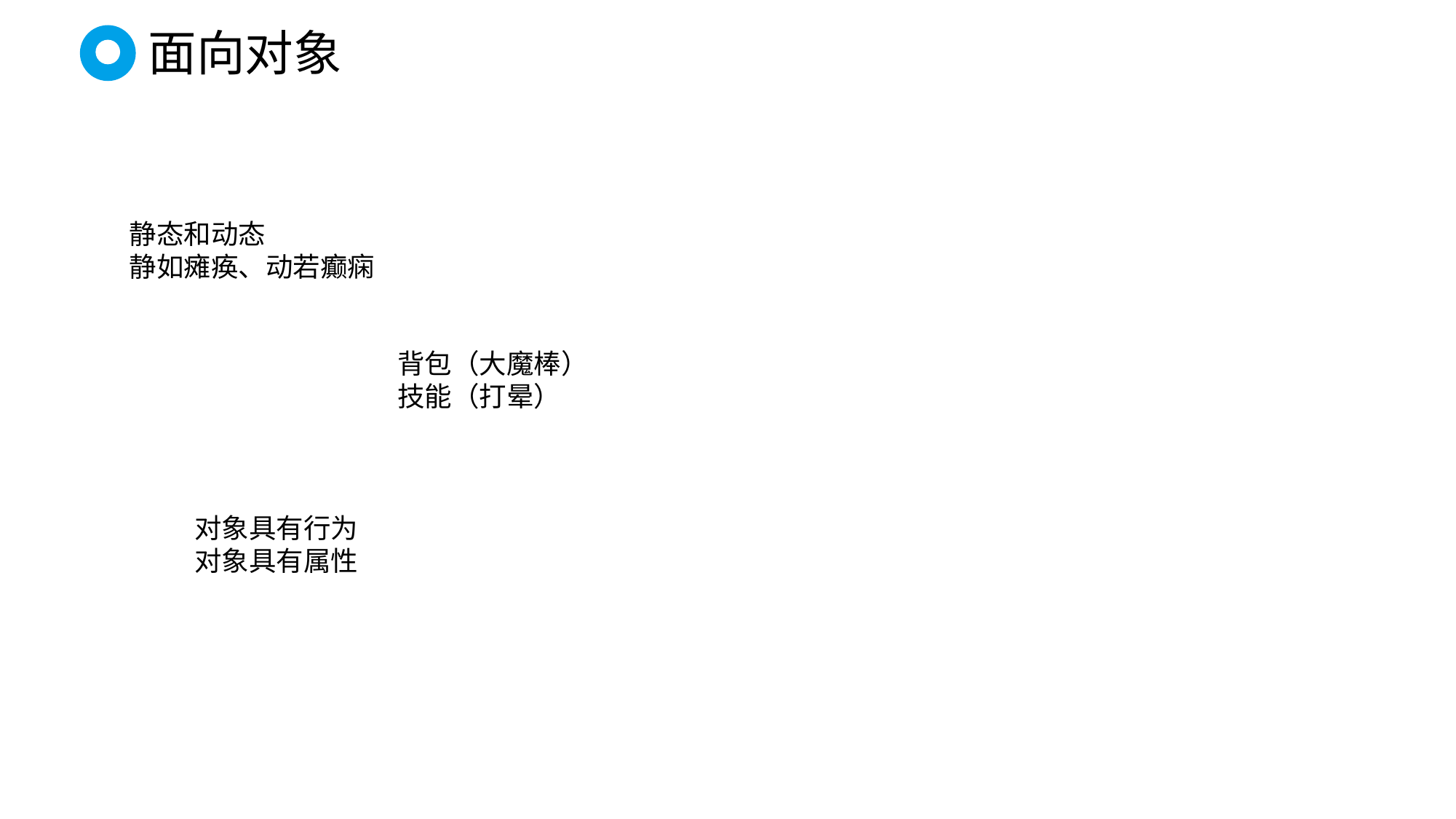

面向对象

静态和动态
静如瘫痪、动若癫痫
背包（大魔棒）
技能（打晕）
对象具有行为
对象具有属性